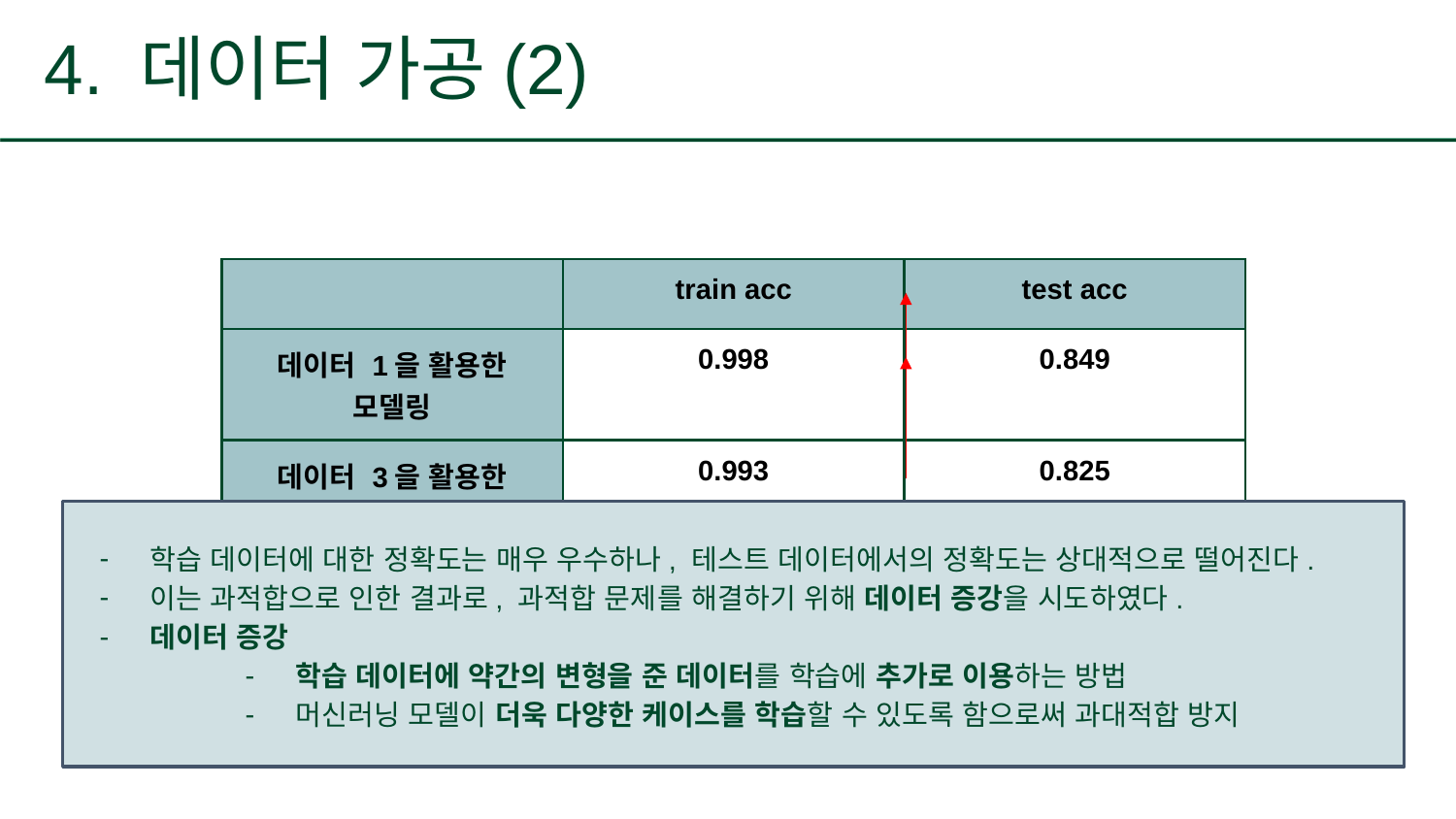

4. 데이터 가공(2)
|  | train acc | test acc |
| --- | --- | --- |
| 데이터 1을 활용한 모델링 | 0.998 | 0.849 |
| 데이터 3을 활용한 모델링 | 0.993 | 0.825 |
학습 데이터에 대한 정확도는 매우 우수하나, 테스트 데이터에서의 정확도는 상대적으로 떨어진다.
이는 과적합으로 인한 결과로, 과적합 문제를 해결하기 위해 데이터 증강을 시도하였다.
데이터 증강
학습 데이터에 약간의 변형을 준 데이터를 학습에 추가로 이용하는 방법
머신러닝 모델이 더욱 다양한 케이스를 학습할 수 있도록 함으로써 과대적합 방지